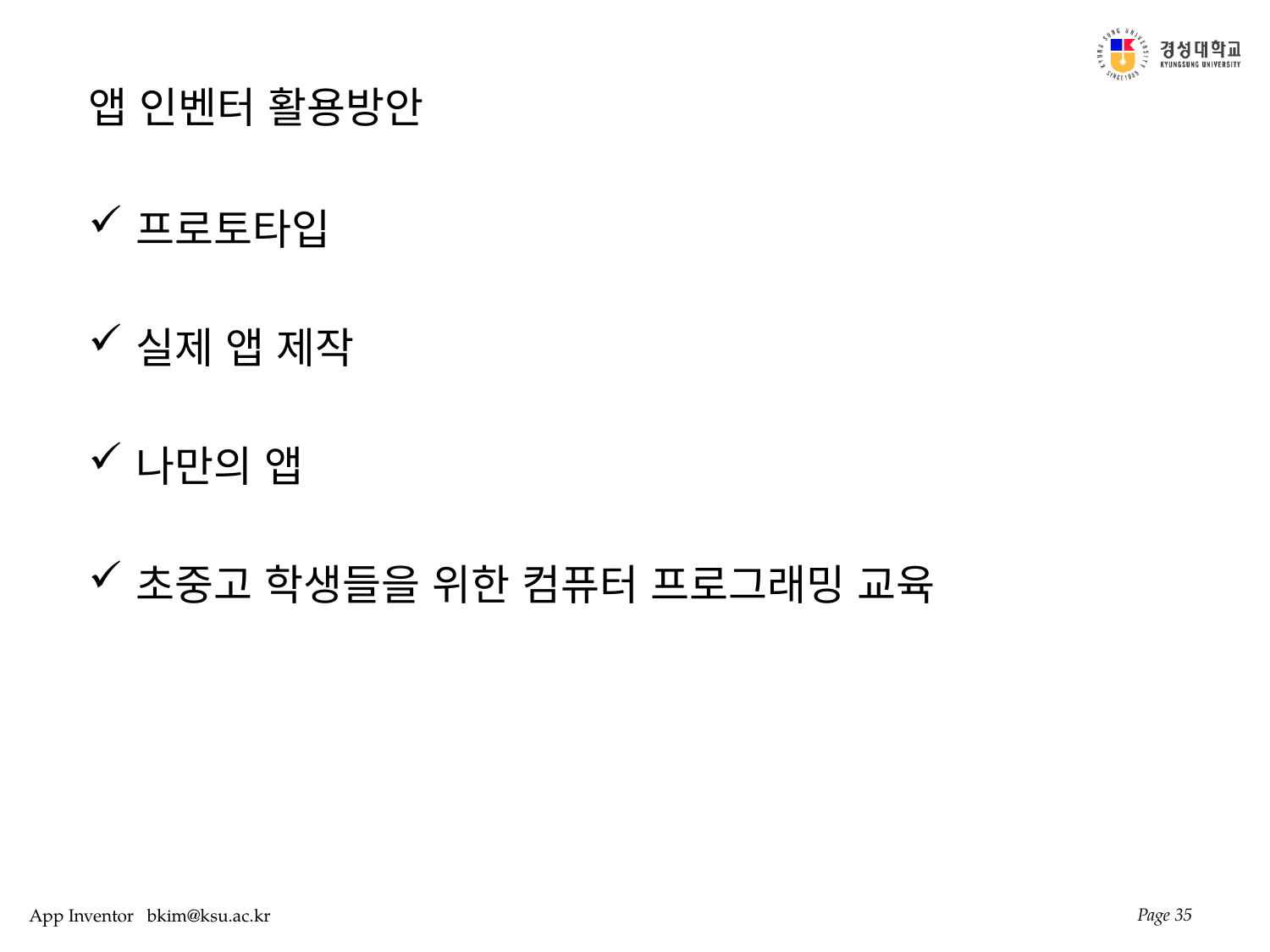

# 앱 인벤터 활용방안
프로토타입

실제 앱 제작

나만의 앱

초중고 학생들을 위한 컴퓨터 프로그래밍 교육

Page 35